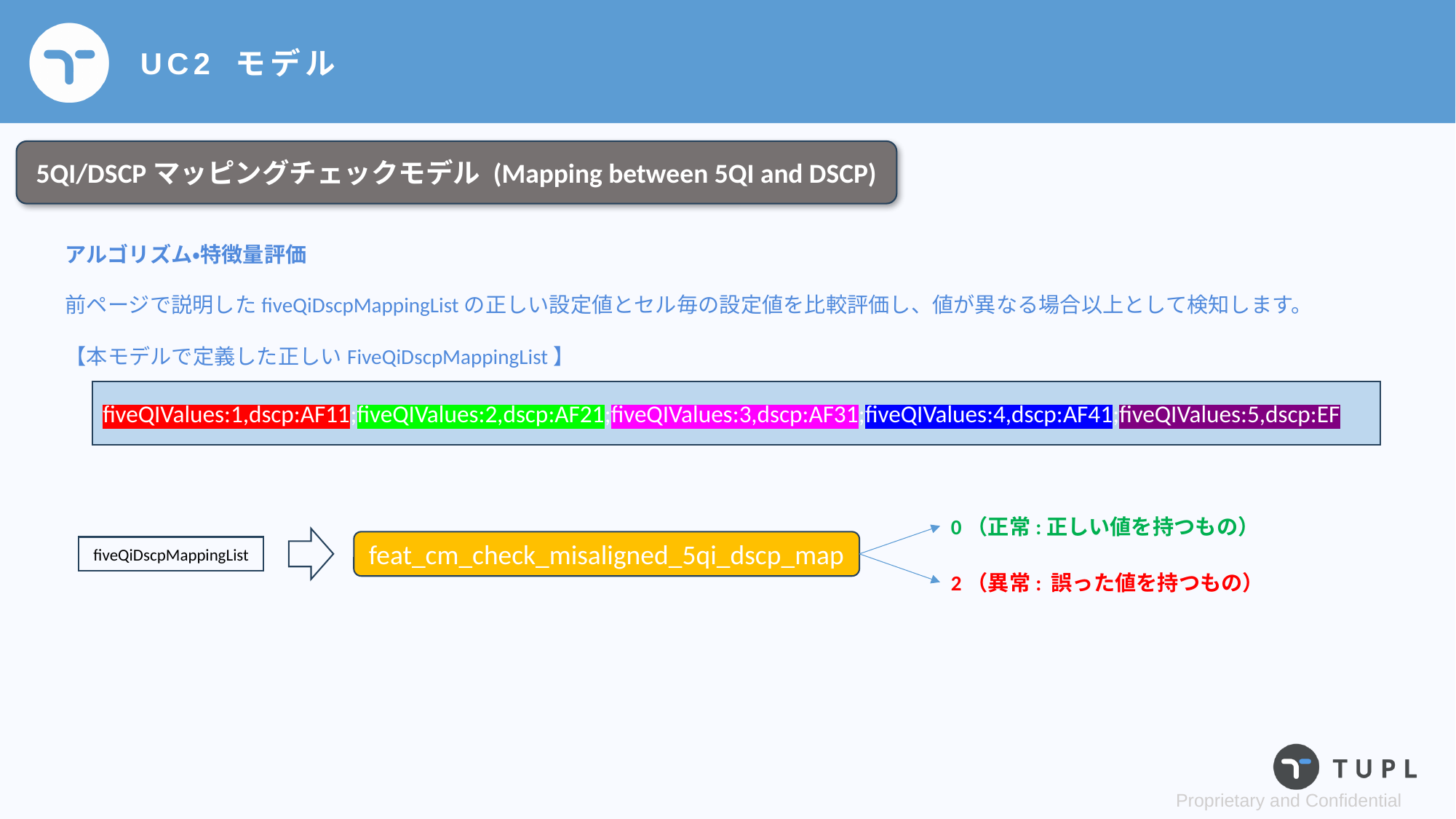

# UC2 モデル
5QI/DSCPマッピングチェックモデル (Mapping between 5QI and DSCP)
アルゴリズム・特徴量評価

前ページで説明したfiveQiDscpMappingListの正しい設定値とセル毎の設定値を比較評価し、値が異なる場合以上として検知します。

【本モデルで定義した正しいFiveQiDscpMappingList】

fiveQIValues:1,dscp:AF11;fiveQIValues:2,dscp:AF21;fiveQIValues:3,dscp:AF31;fiveQIValues:4,dscp:AF41;fiveQIValues:5,dscp:EF
0（正常:正しい値を持つもの）

feat_cm_check_misaligned_5qi_dscp_map
fiveQiDscpMappingList
2（異常: 誤った値を持つもの）